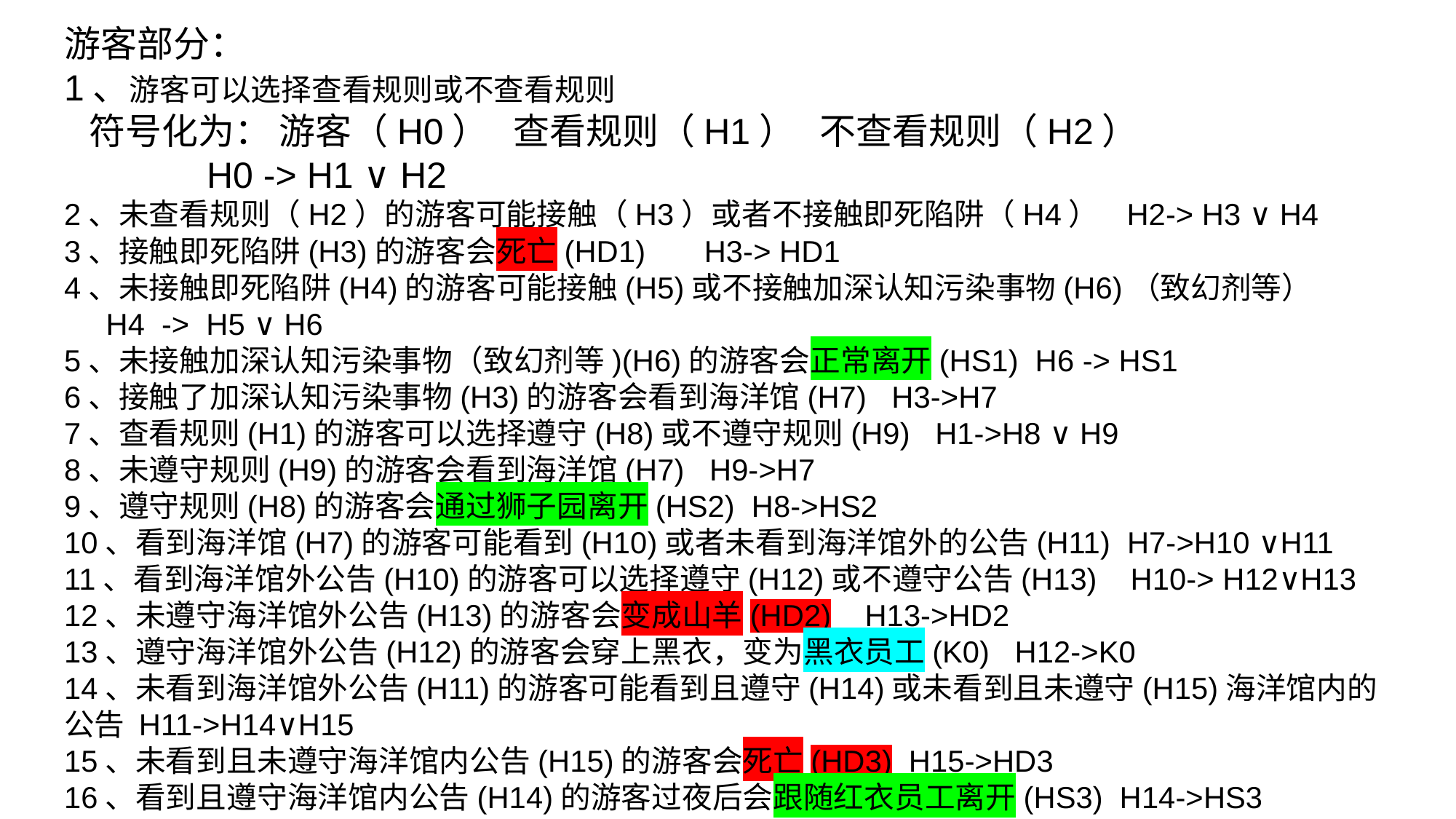

游客部分：
1、游客可以选择查看规则或不查看规则
  符号化为： 游客（H0）   查看规则（H1）   不查看规则（H2）
              H0 -> H1 ∨ H2
2、未查看规则（H2）的游客可能接触（H3）或者不接触即死陷阱（H4）   H2-> H3 ∨ H4
3、接触即死陷阱(H3)的游客会死亡(HD1)       H3-> HD1
4、未接触即死陷阱(H4)的游客可能接触(H5)或不接触加深认知污染事物(H6)（致幻剂等）
     H4  ->  H5 ∨ H6
5、未接触加深认知污染事物（致幻剂等)(H6)的游客会正常离开(HS1)  H6 -> HS1
6、接触了加深认知污染事物(H3)的游客会看到海洋馆(H7)   H3->H7
7、查看规则(H1)的游客可以选择遵守(H8)或不遵守规则(H9)   H1->H8 ∨ H9
8、未遵守规则(H9)的游客会看到海洋馆(H7)   H9->H7
9、遵守规则(H8)的游客会通过狮子园离开(HS2)  H8->HS2
10、看到海洋馆(H7)的游客可能看到(H10)或者未看到海洋馆外的公告(H11)  H7->H10 ∨H11
11、看到海洋馆外公告(H10)的游客可以选择遵守(H12)或不遵守公告(H13)    H10-> H12∨H13
12、未遵守海洋馆外公告(H13)的游客会变成山羊(HD2)    H13->HD2
13、遵守海洋馆外公告(H12)的游客会穿上黑衣，变为黑衣员工(K0)   H12->K0
14、未看到海洋馆外公告(H11)的游客可能看到且遵守(H14)或未看到且未遵守(H15)海洋馆内的公告 H11->H14∨H15
15、未看到且未遵守海洋馆内公告(H15)的游客会死亡(HD3)  H15->HD3
16、看到且遵守海洋馆内公告(H14)的游客过夜后会跟随红衣员工离开(HS3)  H14->HS3